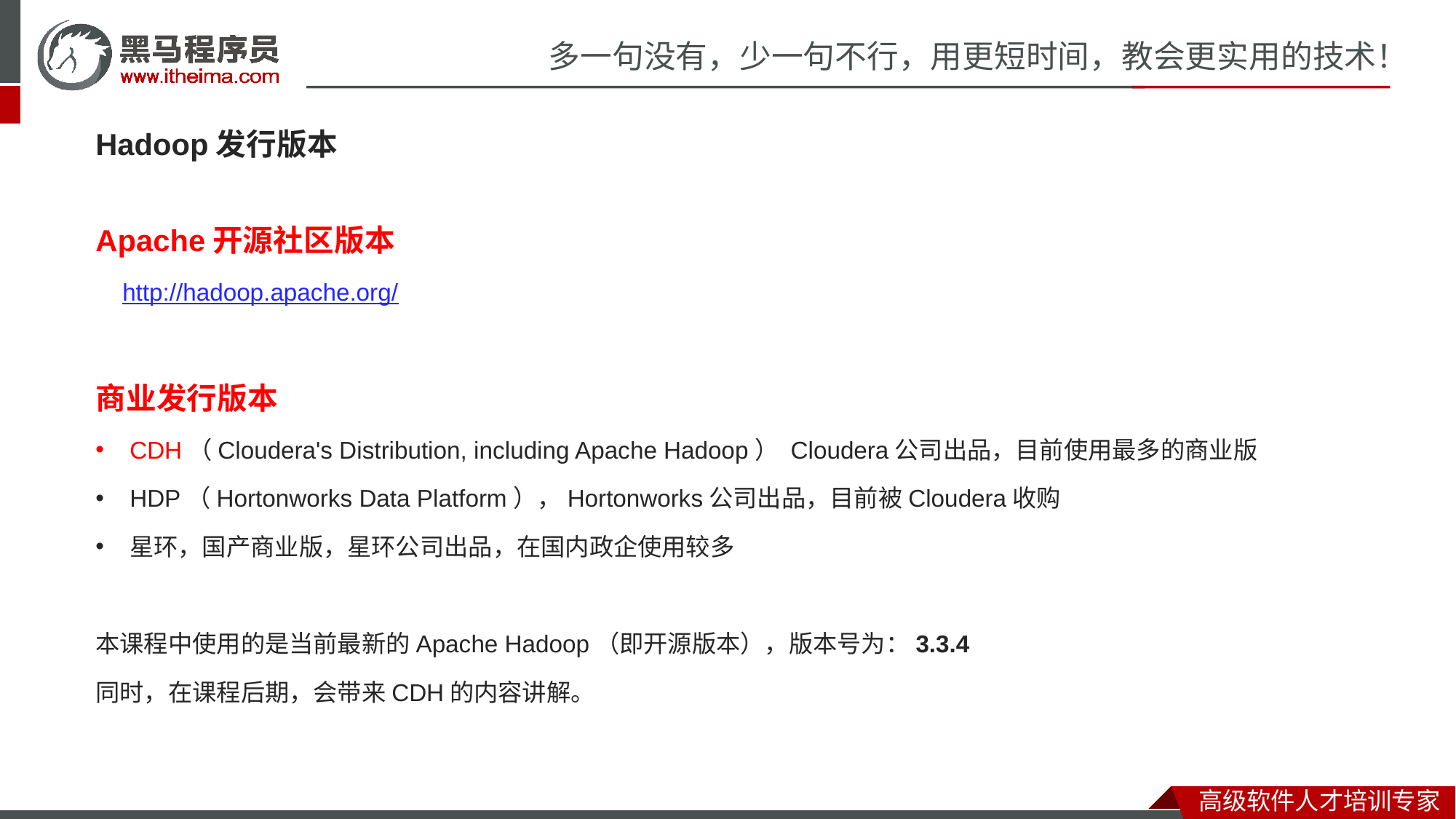

Hadoop发行版本
Apache开源社区版本
    http://hadoop.apache.org/

商业发行版本
CDH（Cloudera's Distribution, including Apache Hadoop） Cloudera公司出品，目前使用最多的商业版
HDP（Hortonworks Data Platform），Hortonworks公司出品，目前被Cloudera收购
星环，国产商业版，星环公司出品，在国内政企使用较多

本课程中使用的是当前最新的Apache Hadoop（即开源版本），版本号为：3.3.4
同时，在课程后期，会带来CDH的内容讲解。